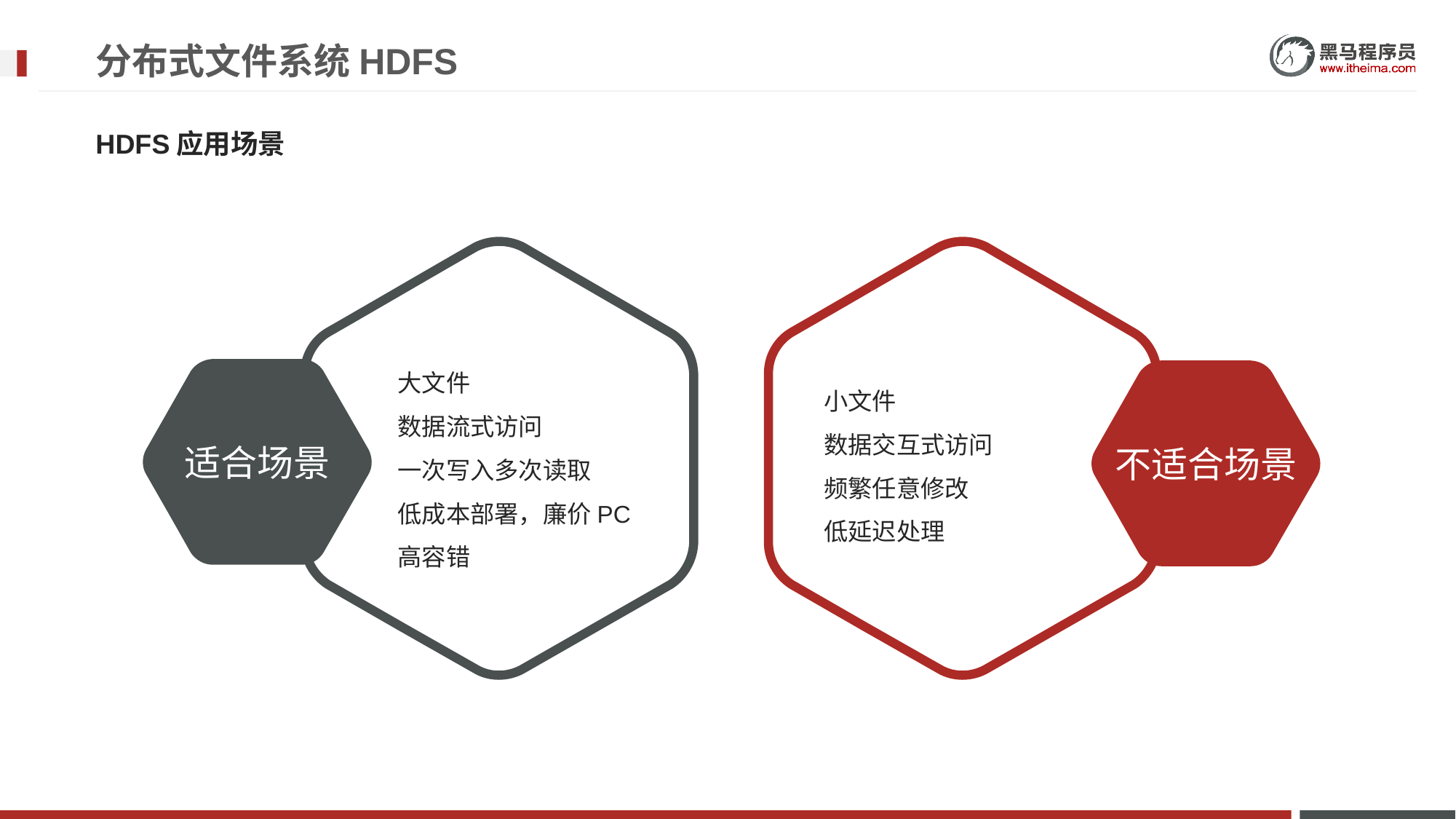

# 分布式文件系统HDFS
HDFS应用场景

大文件
数据流式访问
一次写入多次读取
低成本部署，廉价PC
高容错
适合场景
不适合场景
小文件
数据交互式访问
频繁任意修改
低延迟处理